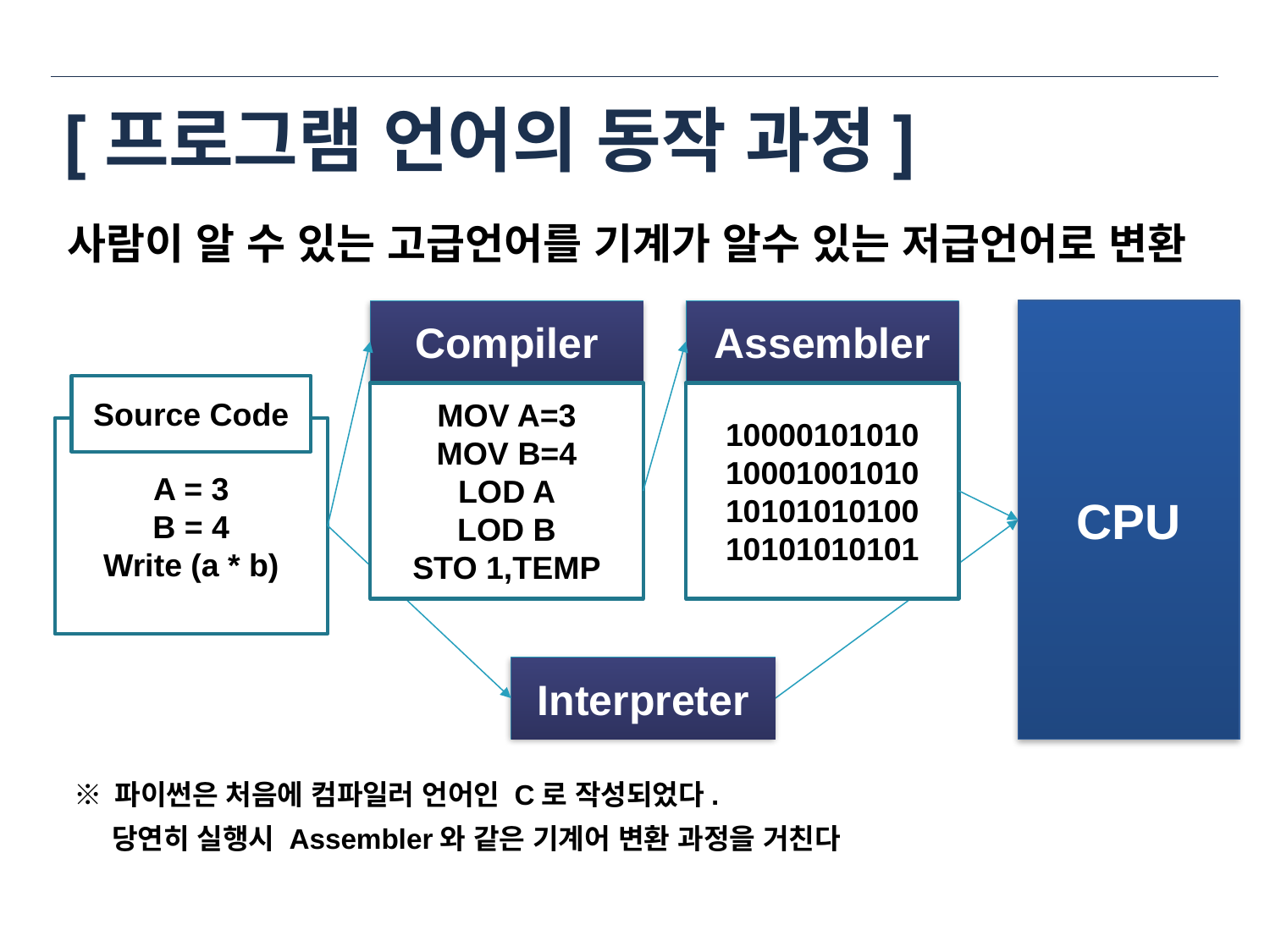

# [프로그램 언어의 동작 과정]
사람이 알 수 있는 고급언어를 기계가 알수 있는 저급언어로 변환
Compiler
Assembler
CPU
Source Code
A = 3
B = 4
Write (a * b)
MOV A=3
MOV B=4
LOD A
LOD B
STO 1,TEMP
10000101010
10001001010
10101010100
10101010101
Interpreter
※ 파이썬은 처음에 컴파일러 언어인 C로 작성되었다.
    당연히 실행시 Assembler와 같은 기계어 변환 과정을 거친다